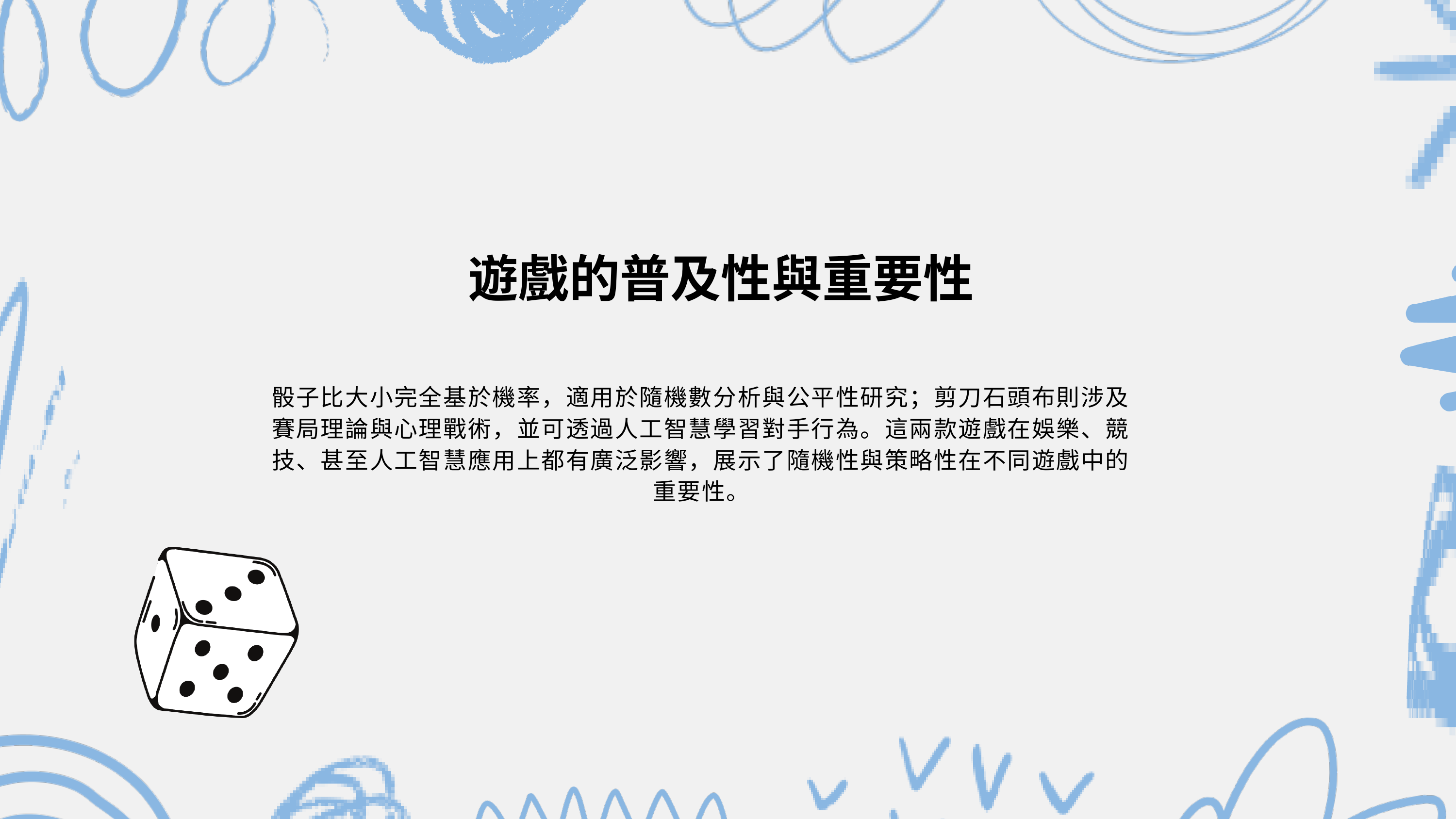

遊戲的普及性與重要性

骰子比大小完全基於機率，適用於隨機數分析與公平性研究；剪刀石頭布則涉及賽局理論與心理戰術，並可透過人工智慧學習對手行為。這兩款遊戲在娛樂、競技、甚至人工智慧應用上都有廣泛影響，展示了隨機性與策略性在不同遊戲中的重要性。